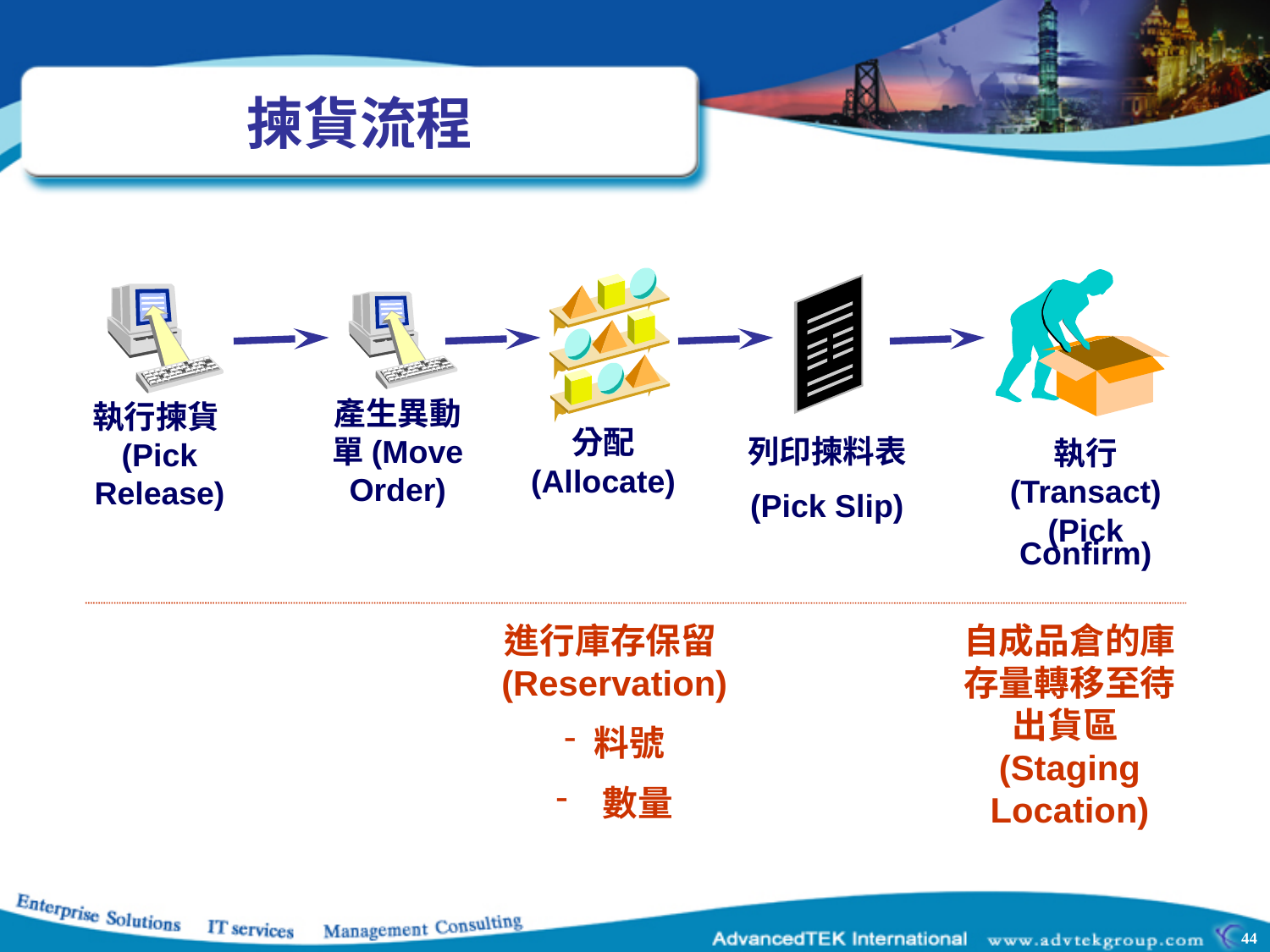

# 揀貨流程

分配
(Allocate)

執行
(Transact)
(Pick Confirm)

列印揀料表
(Pick Slip)

執行揀貨(Pick Release)

產生異動單(Move Order)

進行庫存保留(Reservation)
料號
 數量
自成品倉的庫存量轉移至待出貨區(Staging Location)
44